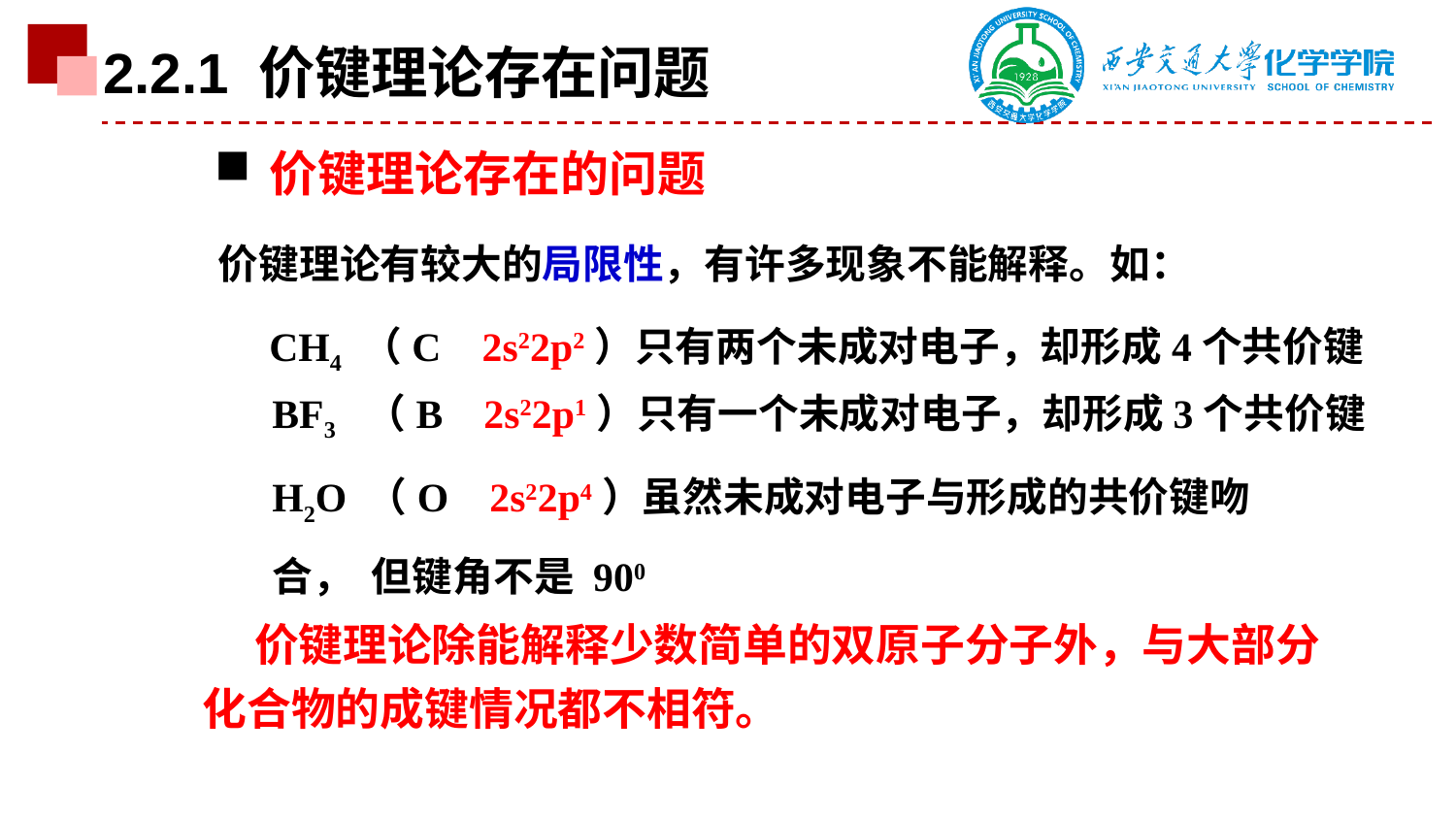

2.2.1 价键理论存在问题
价键理论存在的问题
    价键理论有较大的局限性，有许多现象不能解释。如：
CH4 （C    2s22p2）只有两个未成对电子，却形成4个共价键
BF3  （B    2s22p1）只有一个未成对电子，却形成3个共价键
H2O （O    2s22p4）虽然未成对电子与形成的共价键吻合，  但键角不是 900
    价键理论除能解释少数简单的双原子分子外，与大部分化合物的成键情况都不相符。